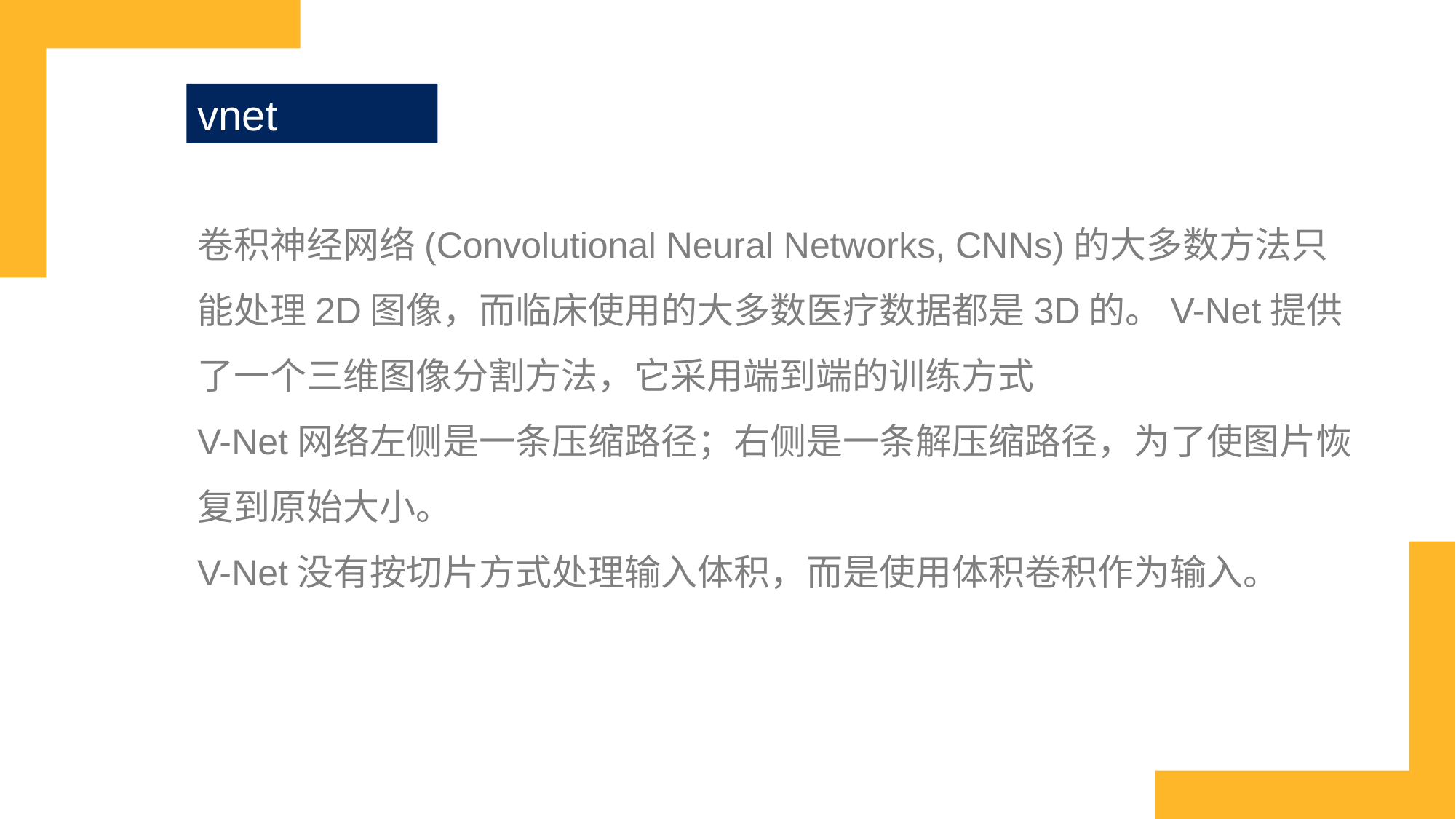

vnet
卷积神经网络(Convolutional Neural Networks, CNNs)的大多数方法只能处理2D图像，而临床使用的大多数医疗数据都是3D的。V-Net提供了一个三维图像分割方法，它采用端到端的训练方式
V-Net网络左侧是一条压缩路径；右侧是一条解压缩路径，为了使图片恢复到原始大小。
V-Net没有按切片方式处理输入体积，而是使用体积卷积作为输入。